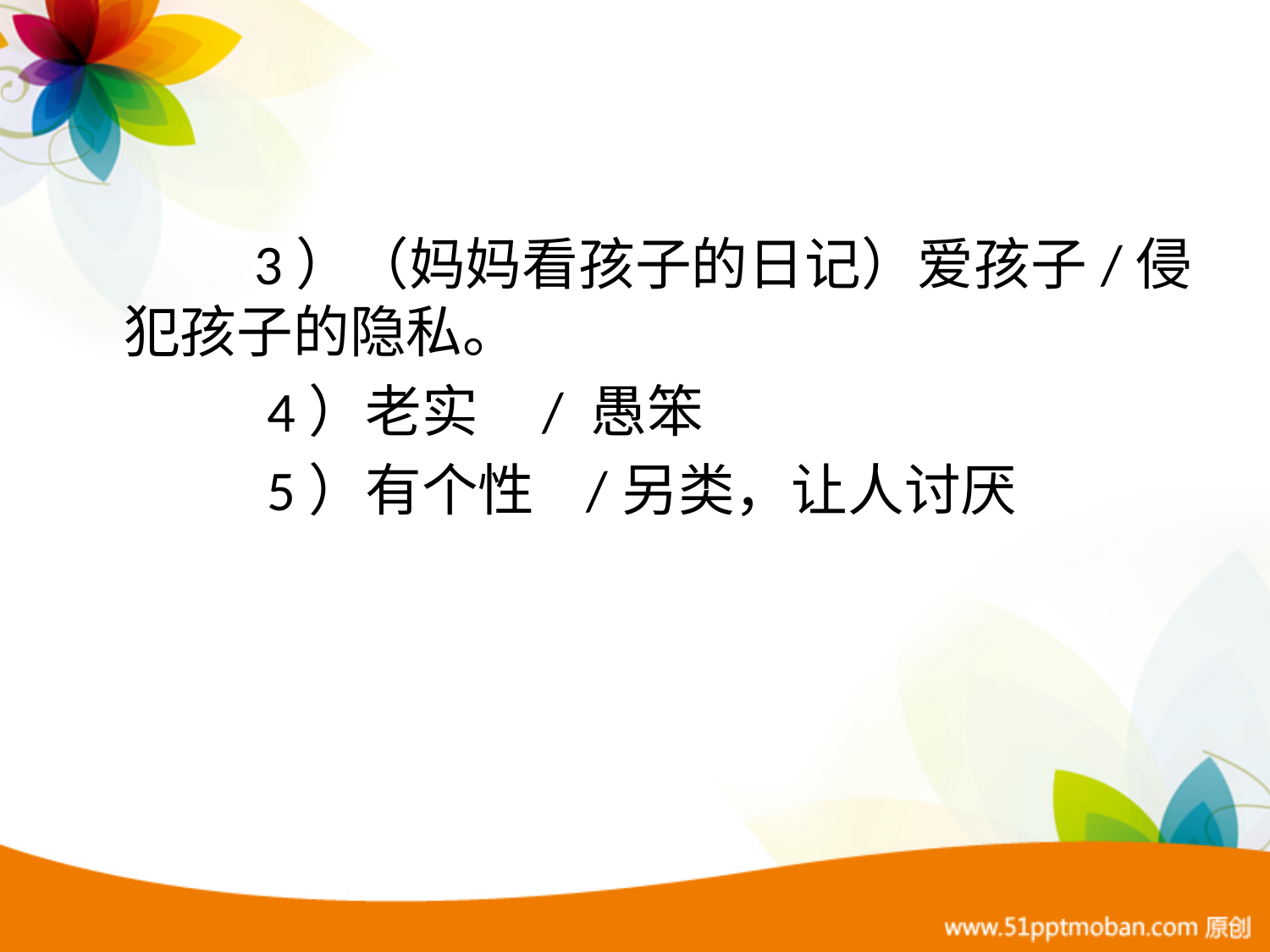

#
              3）（妈妈看孩子的日记）爱孩子/侵犯孩子的隐私。
               4）老实    / 愚笨
               5）有个性   /另类，让人讨厌